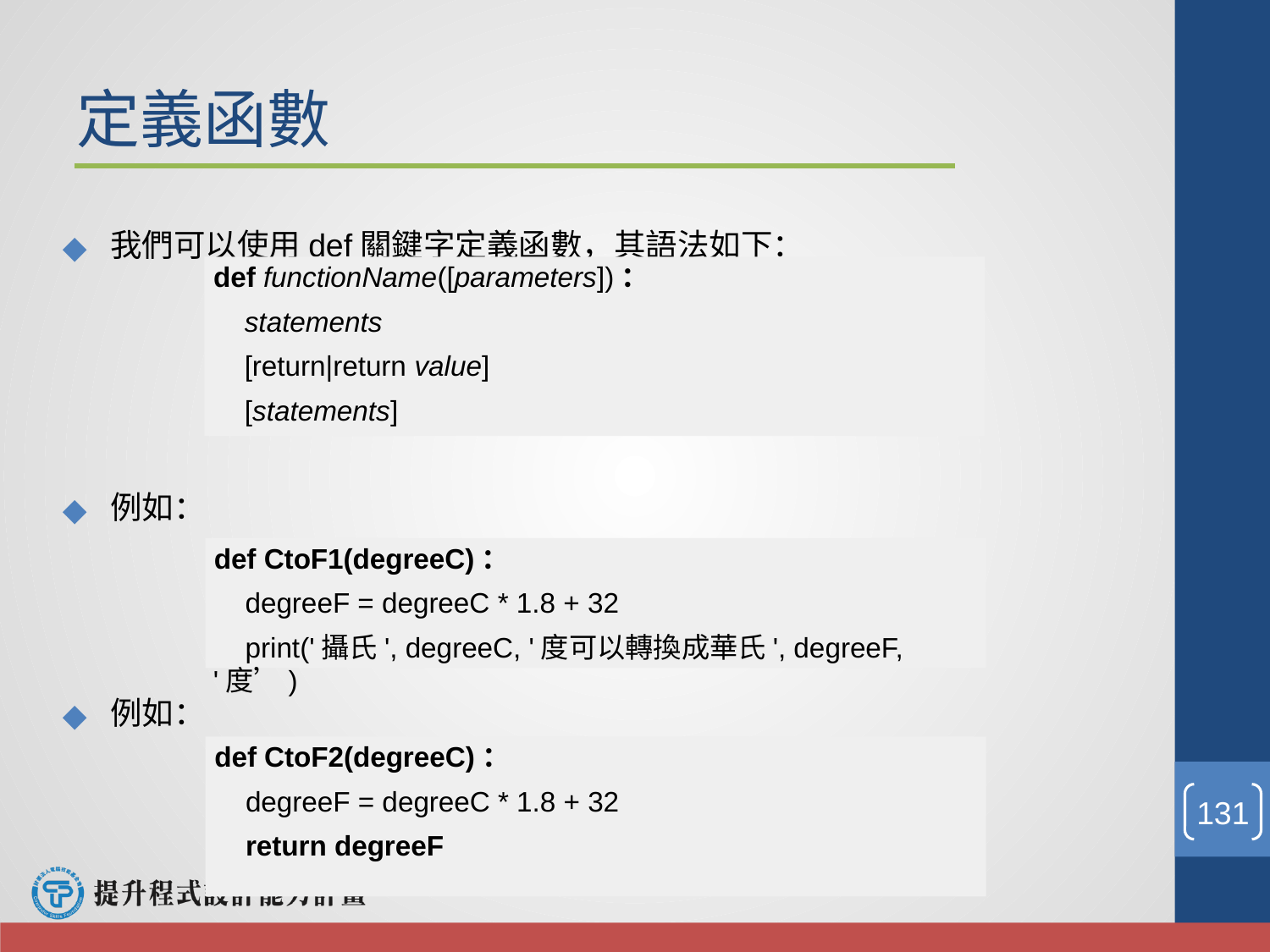

# 定義函數
我們可以使用def關鍵字定義函數，其語法如下：

例如：

例如：
def functionName([parameters])：
    statements
    [return|return value]
    [statements]
def CtoF1(degreeC)：
    degreeF = degreeC * 1.8 + 32
    print('攝氏', degreeC, '度可以轉換成華氏', degreeF, '度’)

def CtoF2(degreeC)：
    degreeF = degreeC * 1.8 + 32
    return degreeF
131